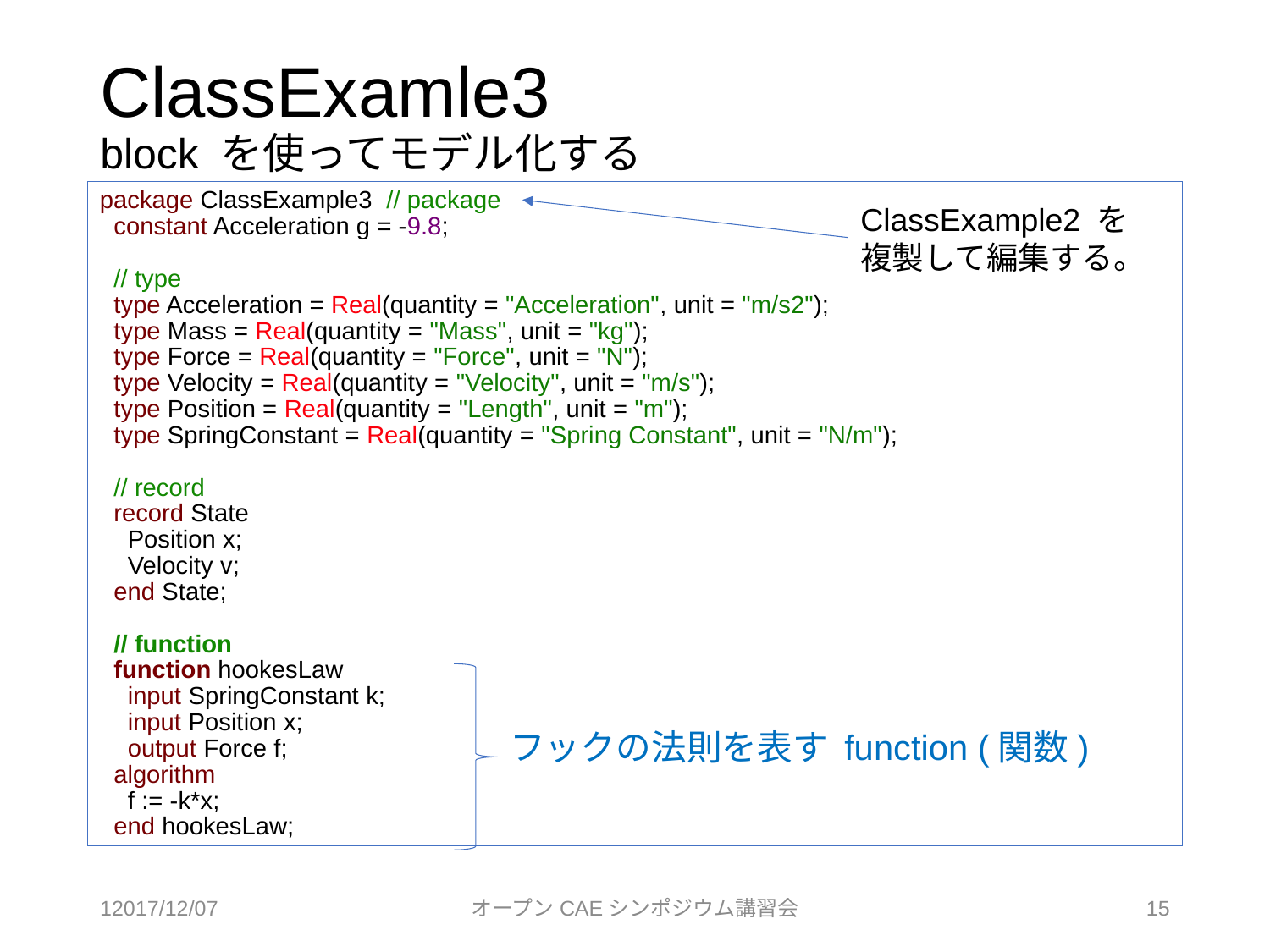

# ClassExamle3 block を使ってモデル化する
package ClassExample3  // package
  constant Acceleration g = -9.8;

  // type
  type Acceleration = Real(quantity = "Acceleration", unit = "m/s2");
  type Mass = Real(quantity = "Mass", unit = "kg");
  type Force = Real(quantity = "Force", unit = "N");
  type Velocity = Real(quantity = "Velocity", unit = "m/s");
  type Position = Real(quantity = "Length", unit = "m");
  type SpringConstant = Real(quantity = "Spring Constant", unit = "N/m");

  // record
  record State
    Position x;
    Velocity v;
  end State;

  // function
  function hookesLaw
    input SpringConstant k;
    input Position x;
    output Force f;
  algorithm
    f := -k*x;
  end hookesLaw;
ClassExample2 を複製して編集する。

フックの法則を表す function (関数)
12017/12/07
オープンCAEシンポジウム講習会
15